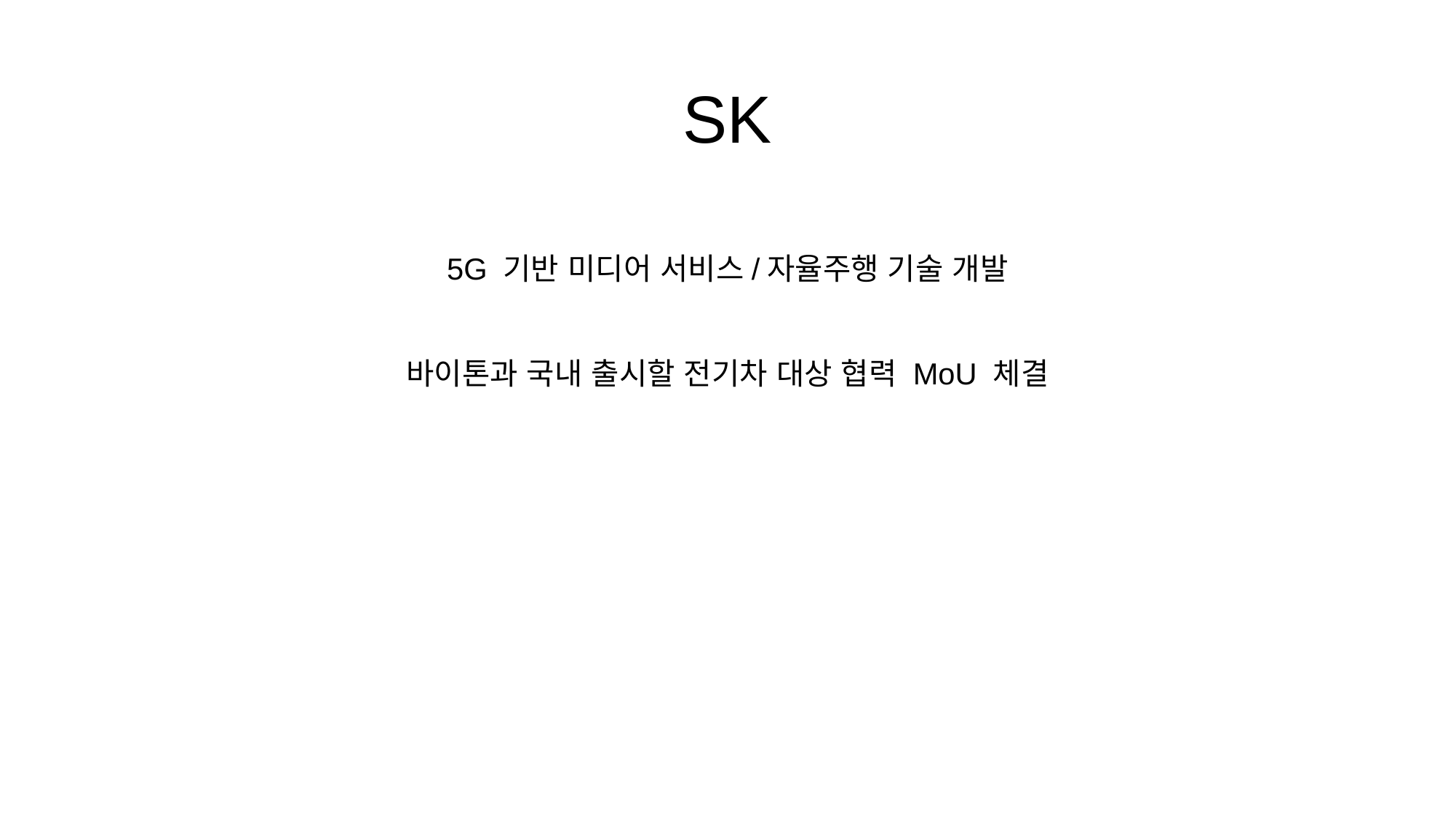

SK
5G 기반 미디어 서비스/자율주행 기술 개발
바이톤과 국내 출시할 전기차 대상 협력 MoU 체결